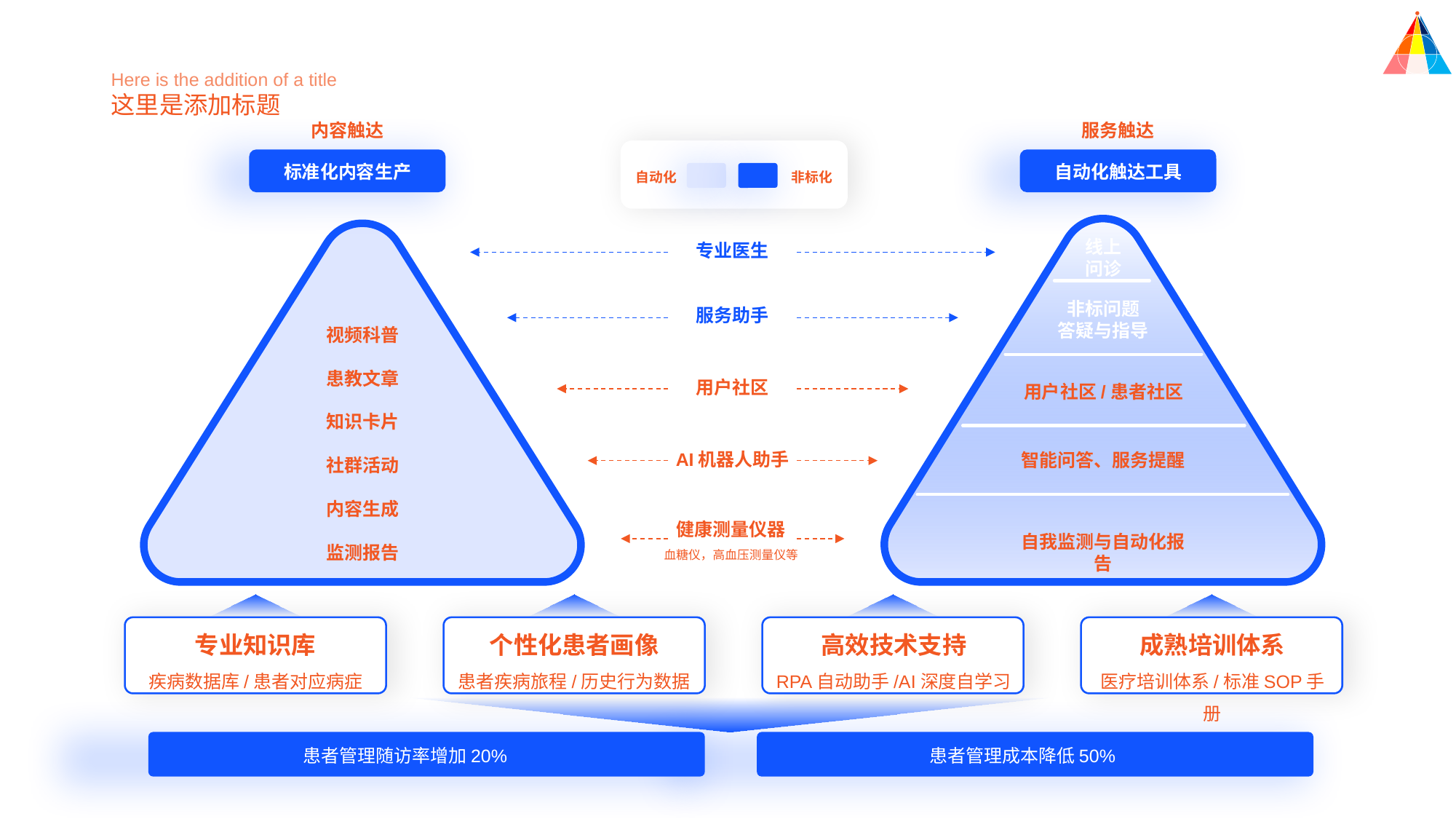

Here is the addition of a title
这里是添加标题
内容触达
服务触达

标准化内容生产
自动化触达工具
自动化

非标化

线上
问诊
专业医生
非标问题
答疑与指导
视频科普
患教文章
知识卡片
社群活动
内容生成
监测报告
服务助手
用户社区
用户社区/患者社区
AI机器人助手
智能问答、服务提醒
健康测量仪器
血糖仪，高血压测量仪等
自我监测与自动化报告

专业知识库
疾病数据库/患者对应病症
个性化患者画像
患者疾病旅程/历史行为数据
高效技术支持
RPA自动助手/AI深度自学习
成熟培训体系
医疗培训体系/标准SOP手册

患者管理随访率增加20%
患者管理成本降低50%